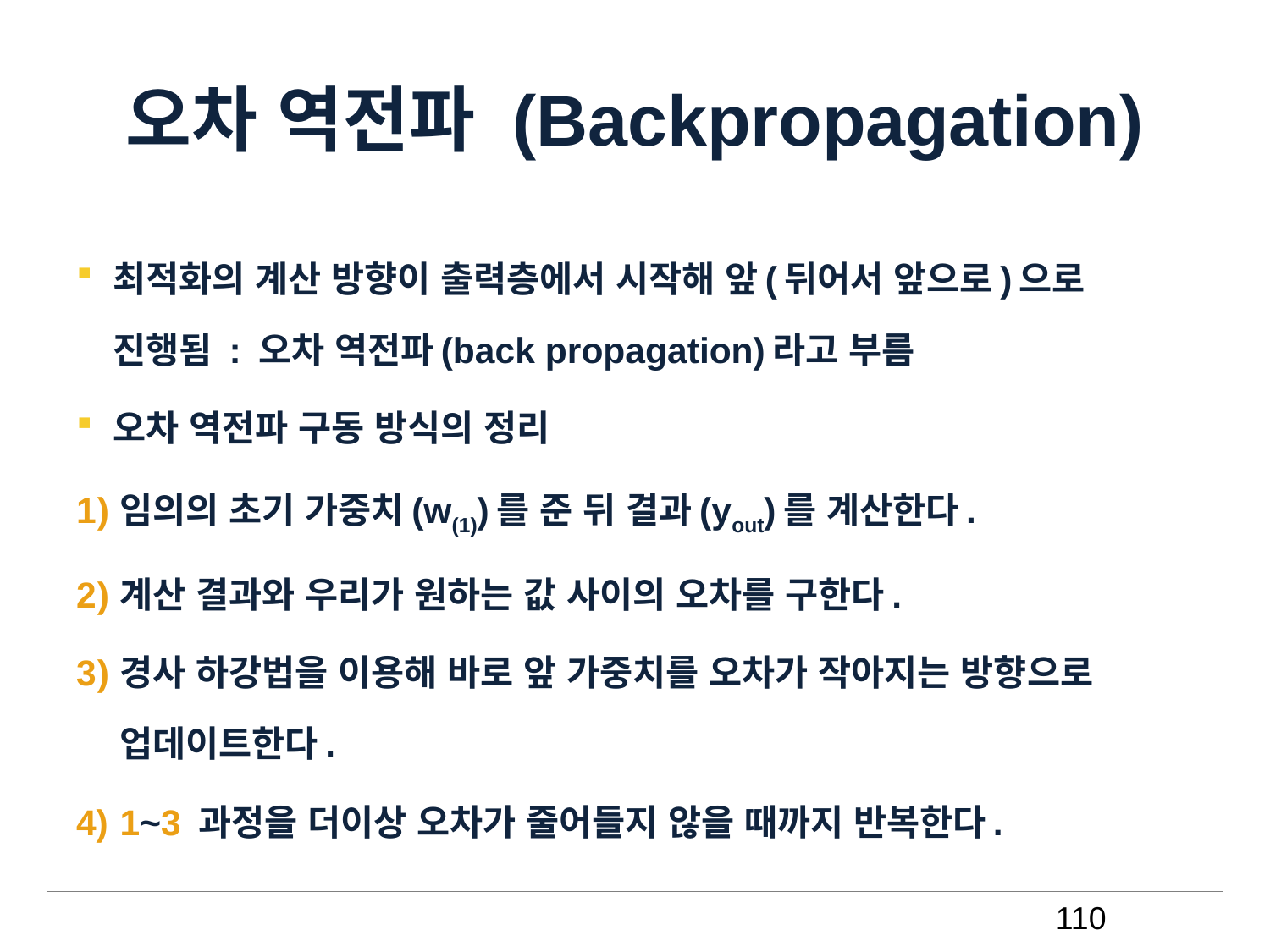

# 오차 역전파 (Backpropagation)
최적화의 계산 방향이 출력층에서 시작해 앞(뒤어서 앞으로)으로 진행됨 : 오차 역전파(back propagation)라고 부름
오차 역전파 구동 방식의 정리
임의의 초기 가중치(w(1))를 준 뒤 결과(yout)를 계산한다.
계산 결과와 우리가 원하는 값 사이의 오차를 구한다.
경사 하강법을 이용해 바로 앞 가중치를 오차가 작아지는 방향으로 업데이트한다.
1~3 과정을 더이상 오차가 줄어들지 않을 때까지 반복한다.